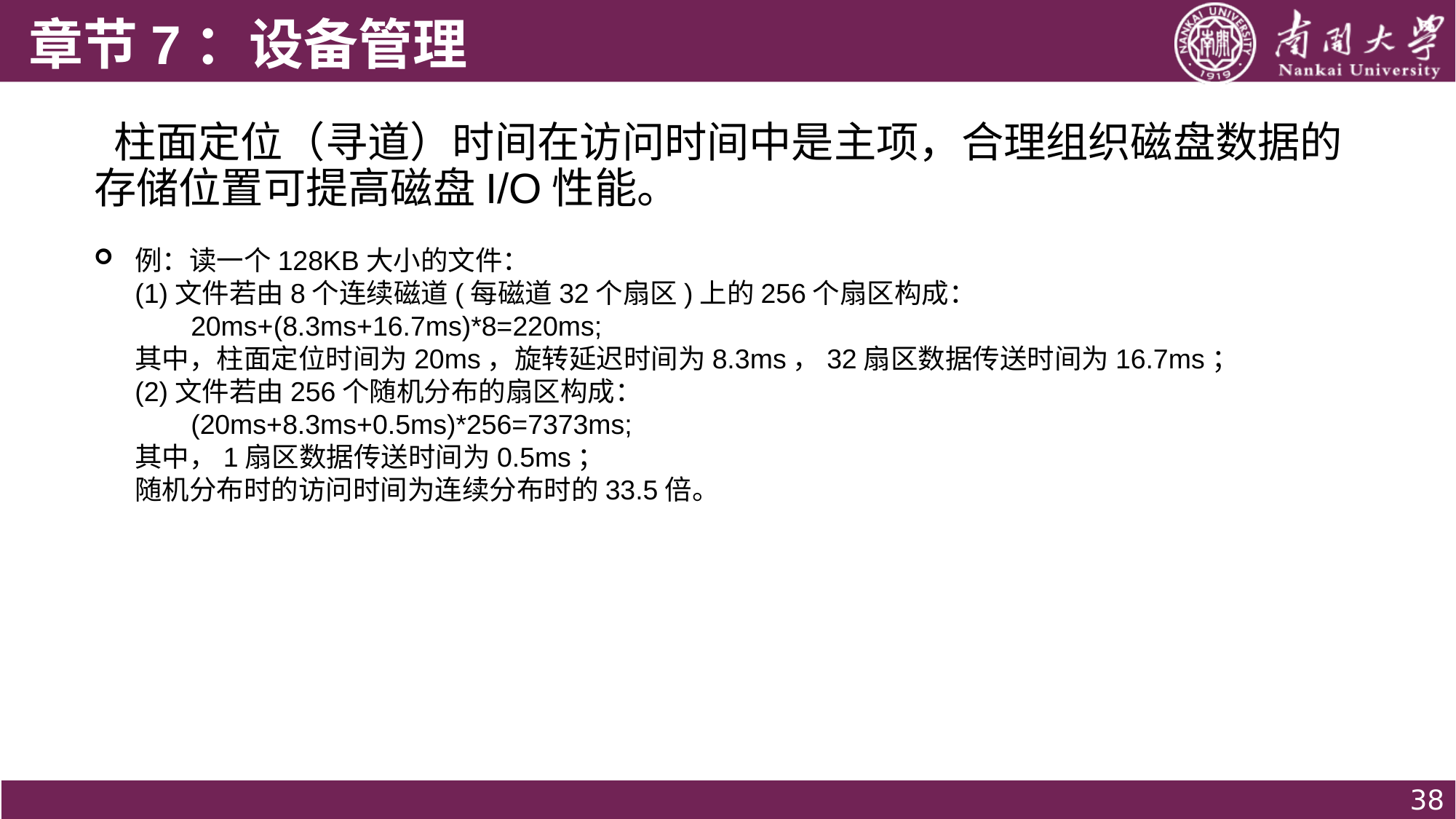

# 柱面定位（寻道）时间在访问时间中是主项，合理组织磁盘数据的存储位置可提高磁盘I/O性能。
例：读一个128KB大小的文件：
(1)文件若由8个连续磁道(每磁道32个扇区)上的256个扇区构成：
        20ms+(8.3ms+16.7ms)*8=220ms;
其中，柱面定位时间为20ms，旋转延迟时间为8.3ms，32扇区数据传送时间为16.7ms；
(2)文件若由256个随机分布的扇区构成：
        (20ms+8.3ms+0.5ms)*256=7373ms;
其中，1扇区数据传送时间为0.5ms；
随机分布时的访问时间为连续分布时的33.5倍。